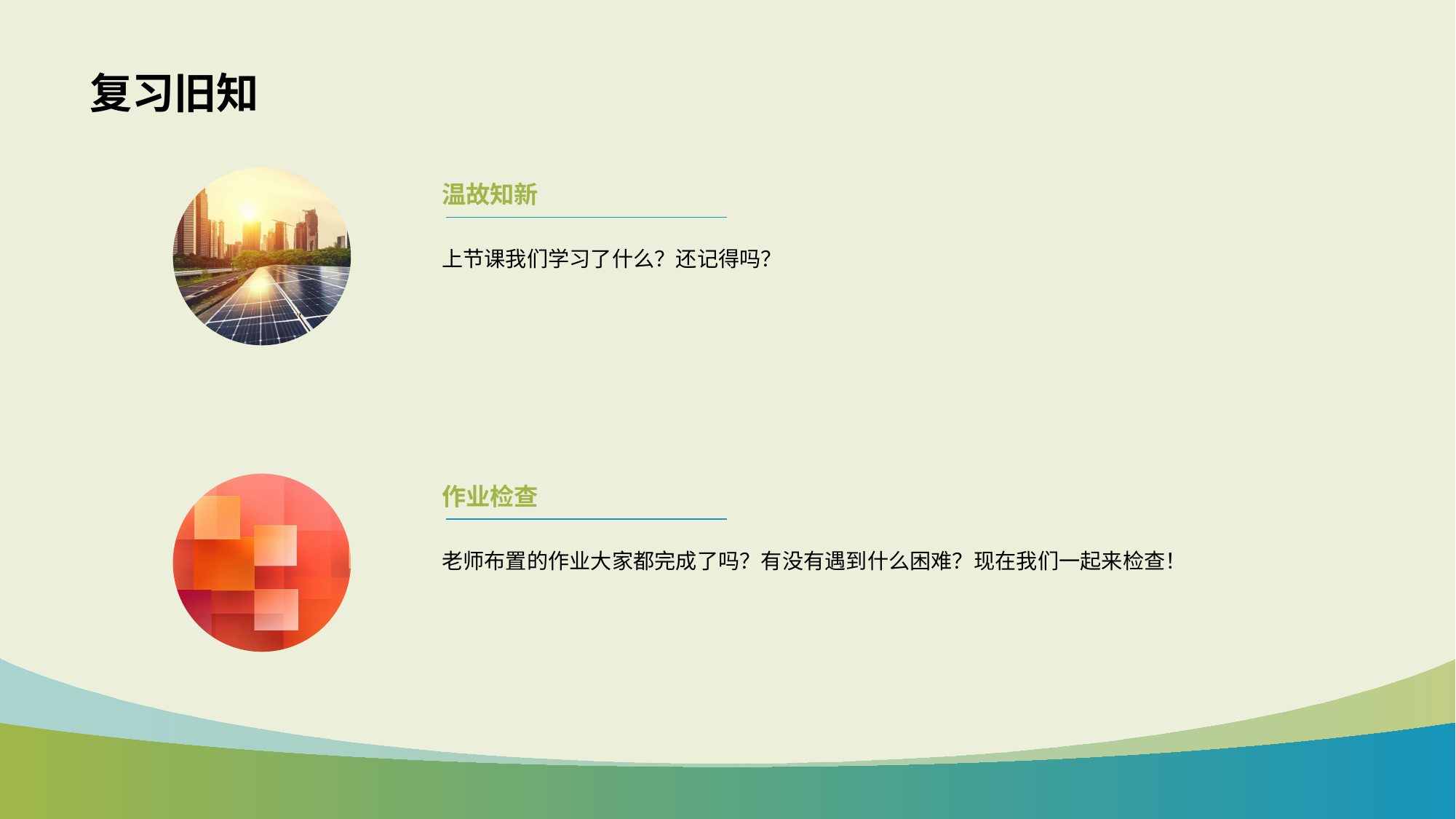

# 复习旧知

温故知新
上节课我们学习了什么？还记得吗？

作业检查
老师布置的作业大家都完成了吗？有没有遇到什么困难？现在我们一起来检查！